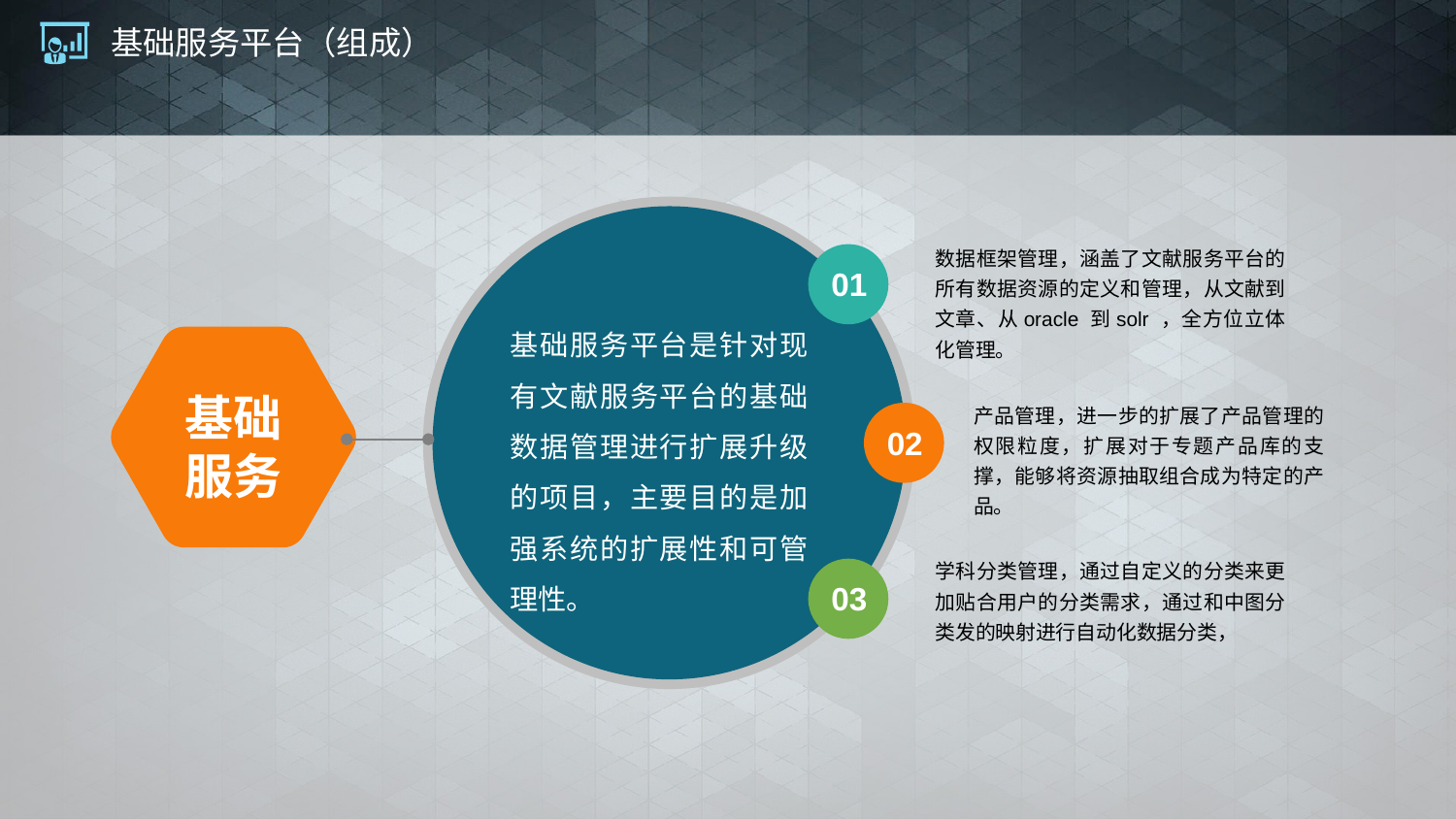

# 基础服务平台（组成）

数据框架管理，涵盖了文献服务平台的所有数据资源的定义和管理，从文献到文章、从oracle 到solr ，全方位立体化管理。

01
基础服务平台是针对现有文献服务平台的基础数据管理进行扩展升级的项目，主要目的是加强系统的扩展性和可管理性。

基础
服务
产品管理，进一步的扩展了产品管理的权限粒度，扩展对于专题产品库的支撑，能够将资源抽取组合成为特定的产品。

02
学科分类管理，通过自定义的分类来更加贴合用户的分类需求，通过和中图分类发的映射进行自动化数据分类，

03